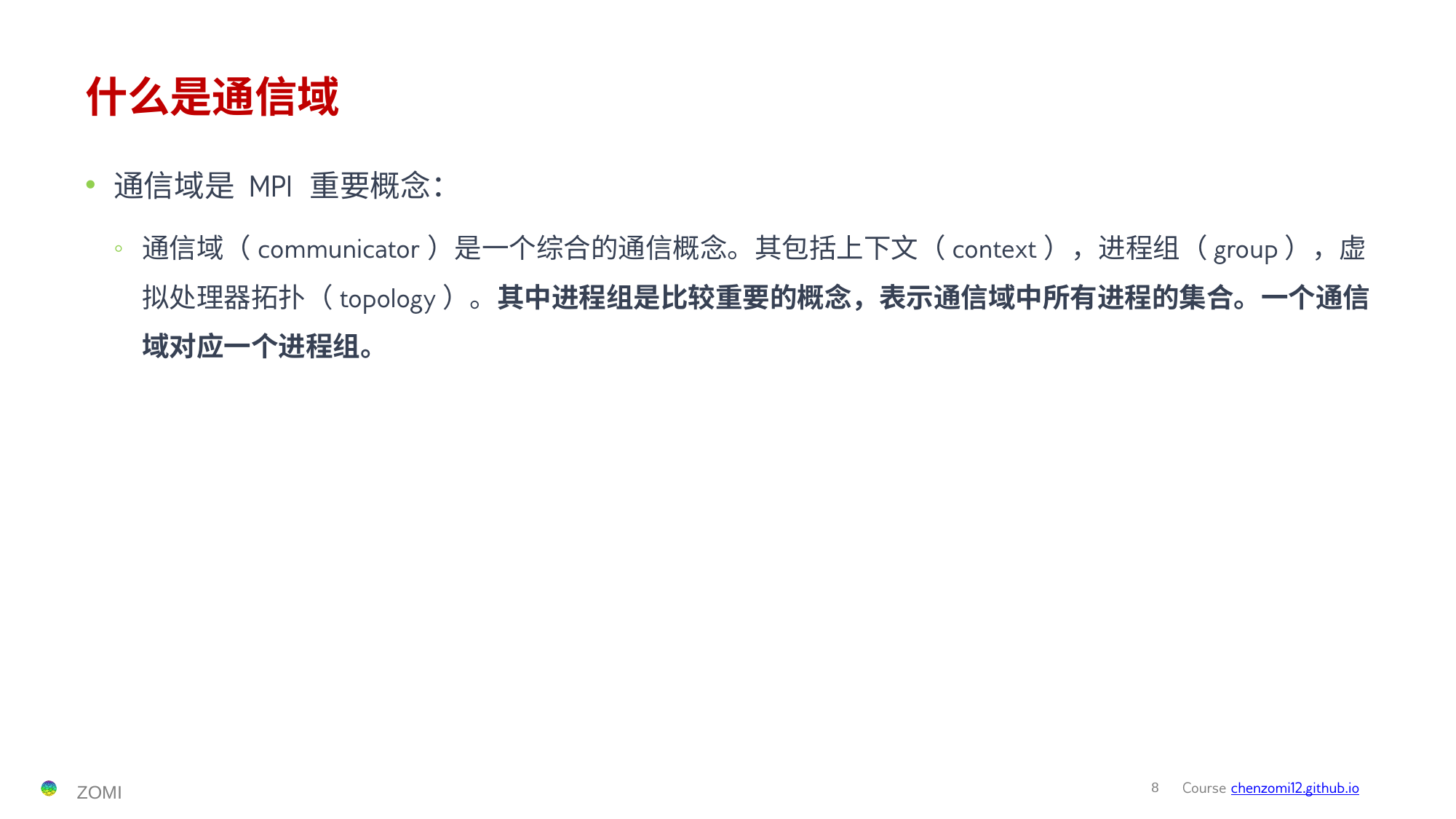

# 什么是通信域
通信域是 MPI 重要概念：
通信域（communicator）是一个综合的通信概念。其包括上下文（context），进程组（group），虚拟处理器拓扑（topology）。其中进程组是比较重要的概念，表示通信域中所有进程的集合。一个通信域对应一个进程组。